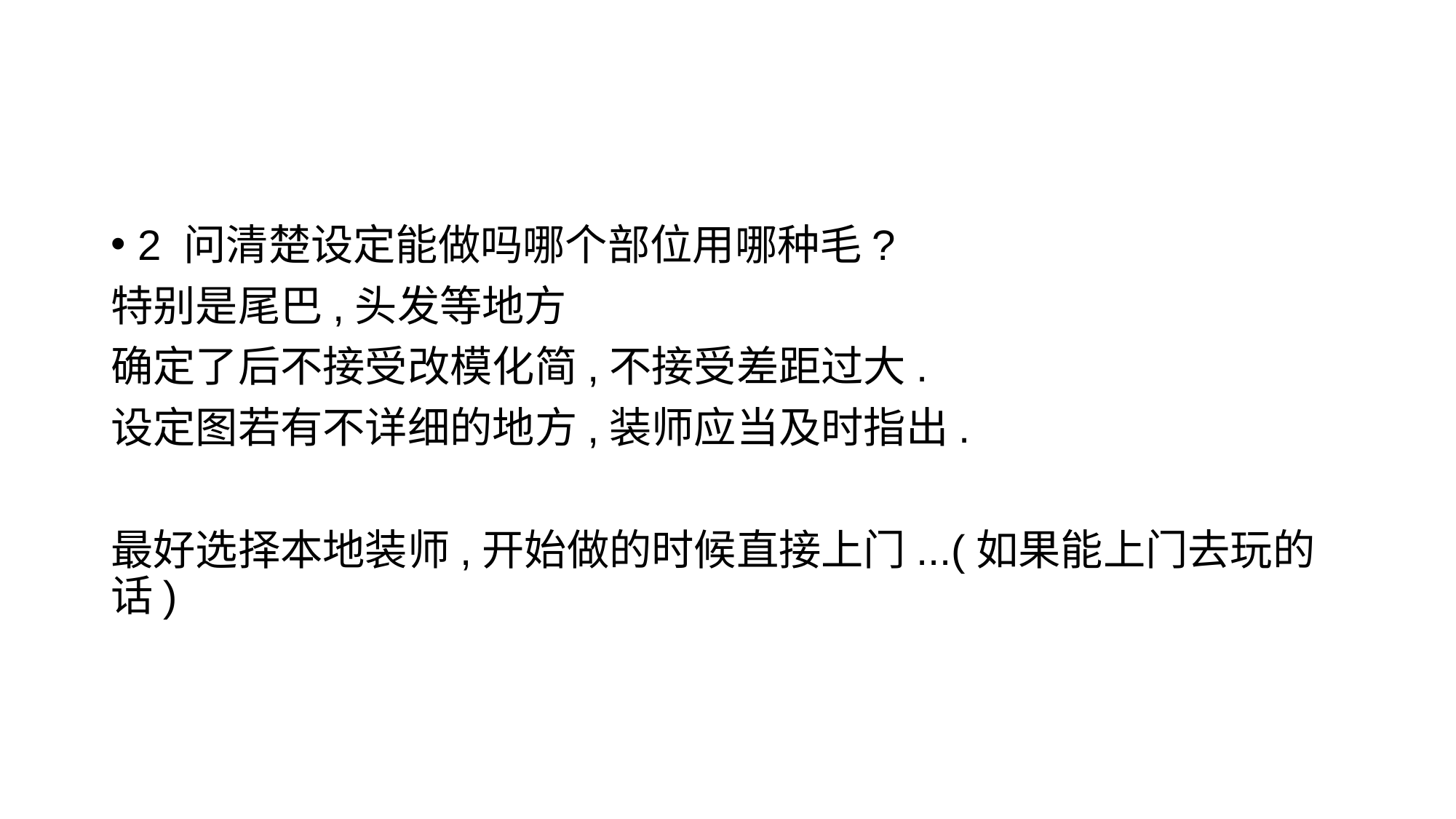

#
2 问清楚设定能做吗哪个部位用哪种毛?
特别是尾巴,头发等地方
确定了后不接受改模化简,不接受差距过大.
设定图若有不详细的地方,装师应当及时指出.

最好选择本地装师,开始做的时候直接上门...(如果能上门去玩的话)